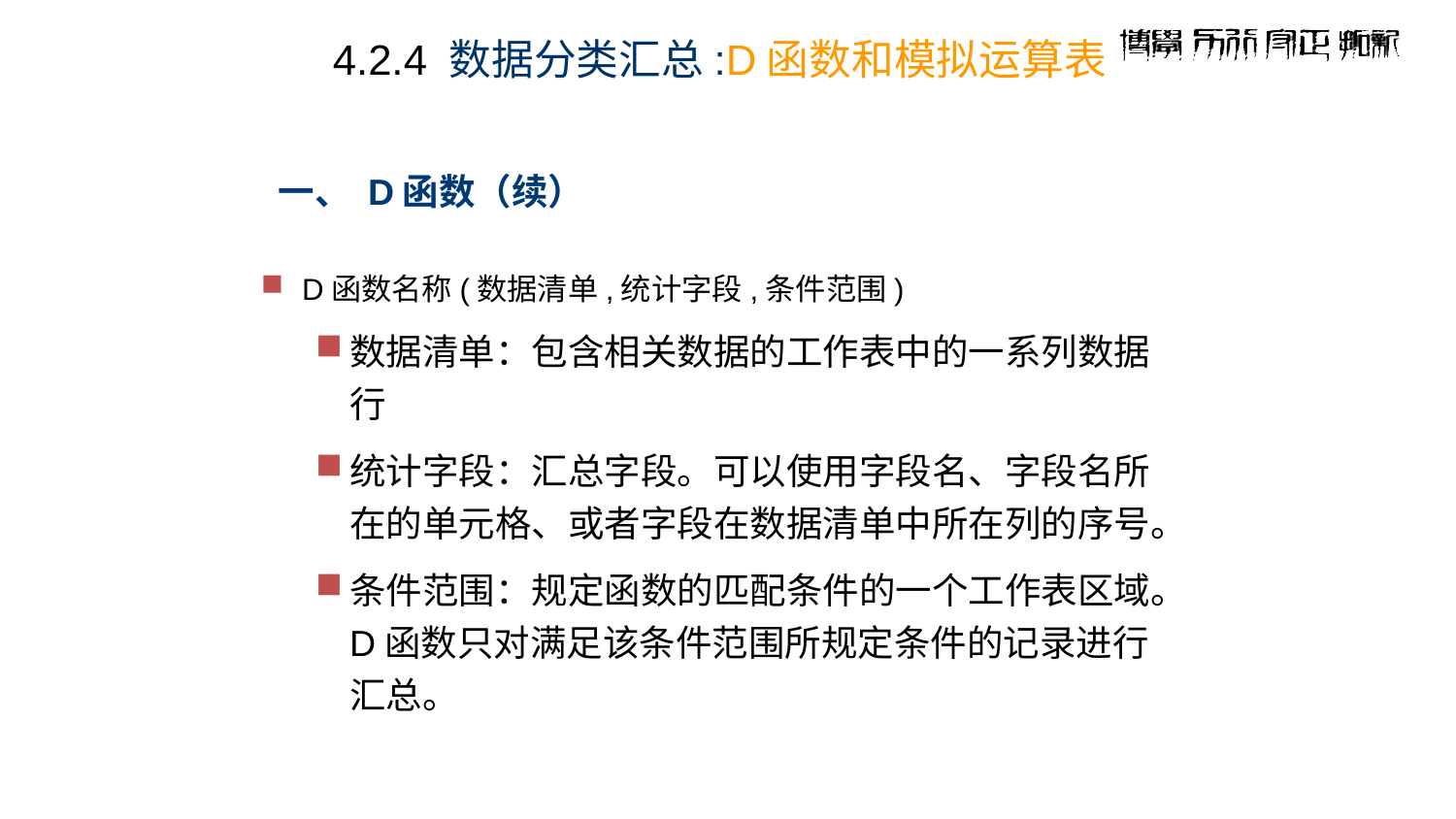

4.2.4 数据分类汇总:D函数和模拟运算表
# 一、 D函数（续）
D函数名称(数据清单,统计字段,条件范围)
数据清单：包含相关数据的工作表中的一系列数据行
统计字段：汇总字段。可以使用字段名、字段名所在的单元格、或者字段在数据清单中所在列的序号。
条件范围：规定函数的匹配条件的一个工作表区域。D函数只对满足该条件范围所规定条件的记录进行汇总。